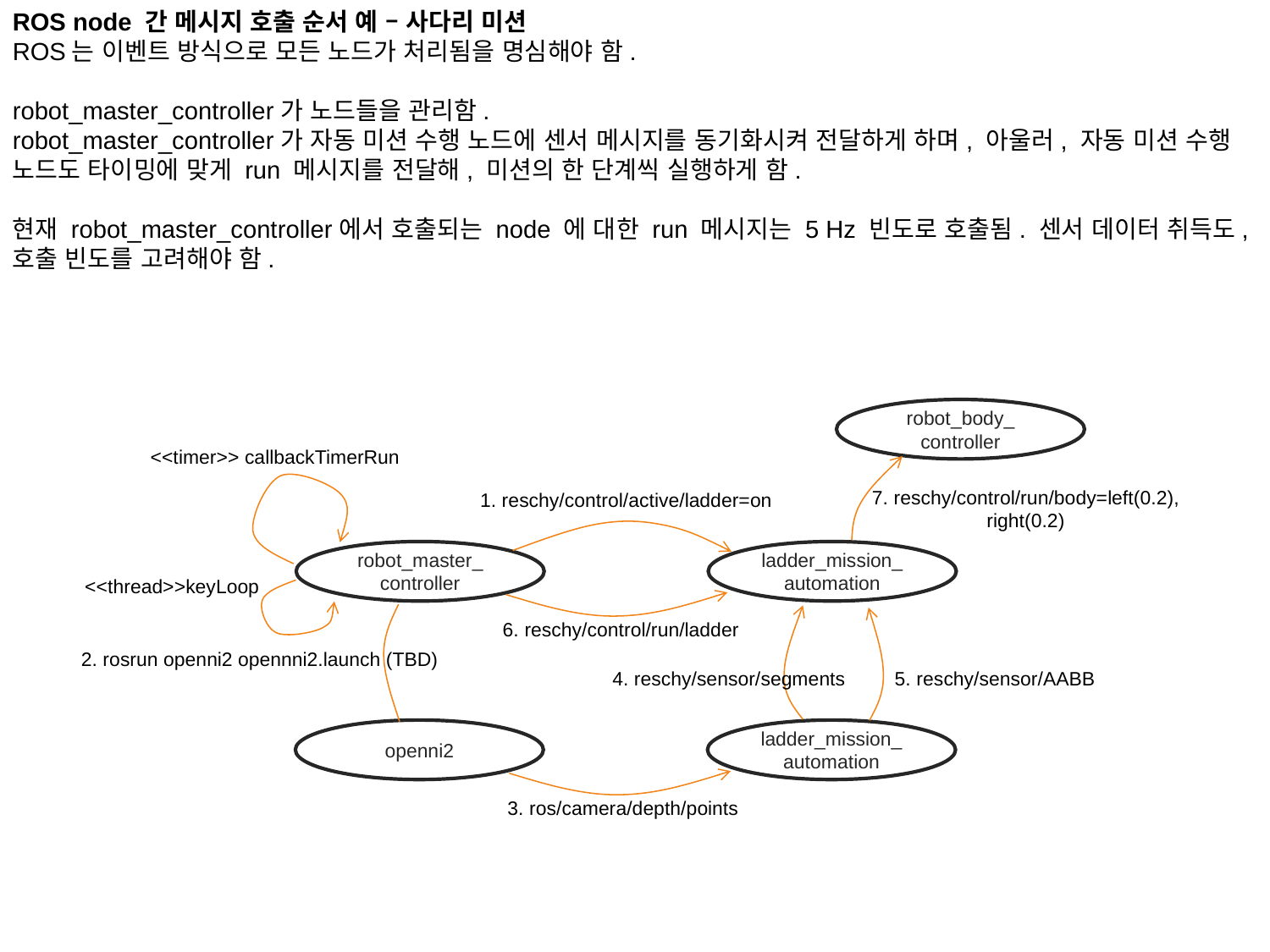

ROS node 간 메시지 호출 순서 예 – 사다리 미션
ROS는 이벤트 방식으로 모든 노드가 처리됨을 명심해야 함.

robot_master_controller가 노드들을 관리함.
robot_master_controller가 자동 미션 수행 노드에 센서 메시지를 동기화시켜 전달하게 하며, 아울러, 자동 미션 수행 노드도 타이밍에 맞게 run 메시지를 전달해, 미션의 한 단계씩 실행하게 함.

현재 robot_master_controller에서 호출되는 node 에 대한 run 메시지는 5 Hz 빈도로 호출됨. 센서 데이터 취득도, 호출 빈도를 고려해야 함.
robot_body_
controller
<<timer>> callbackTimerRun

7. reschy/control/run/body=left(0.2), right(0.2)
1. reschy/control/active/ladder=on

robot_master_
controller
ladder_mission_
automation
<<thread>>keyLoop

6. reschy/control/run/ladder
2. rosrun openni2 opennni2.launch (TBD)
5. reschy/sensor/AABB
4. reschy/sensor/segments

openni2
ladder_mission_
automation

3. ros/camera/depth/points